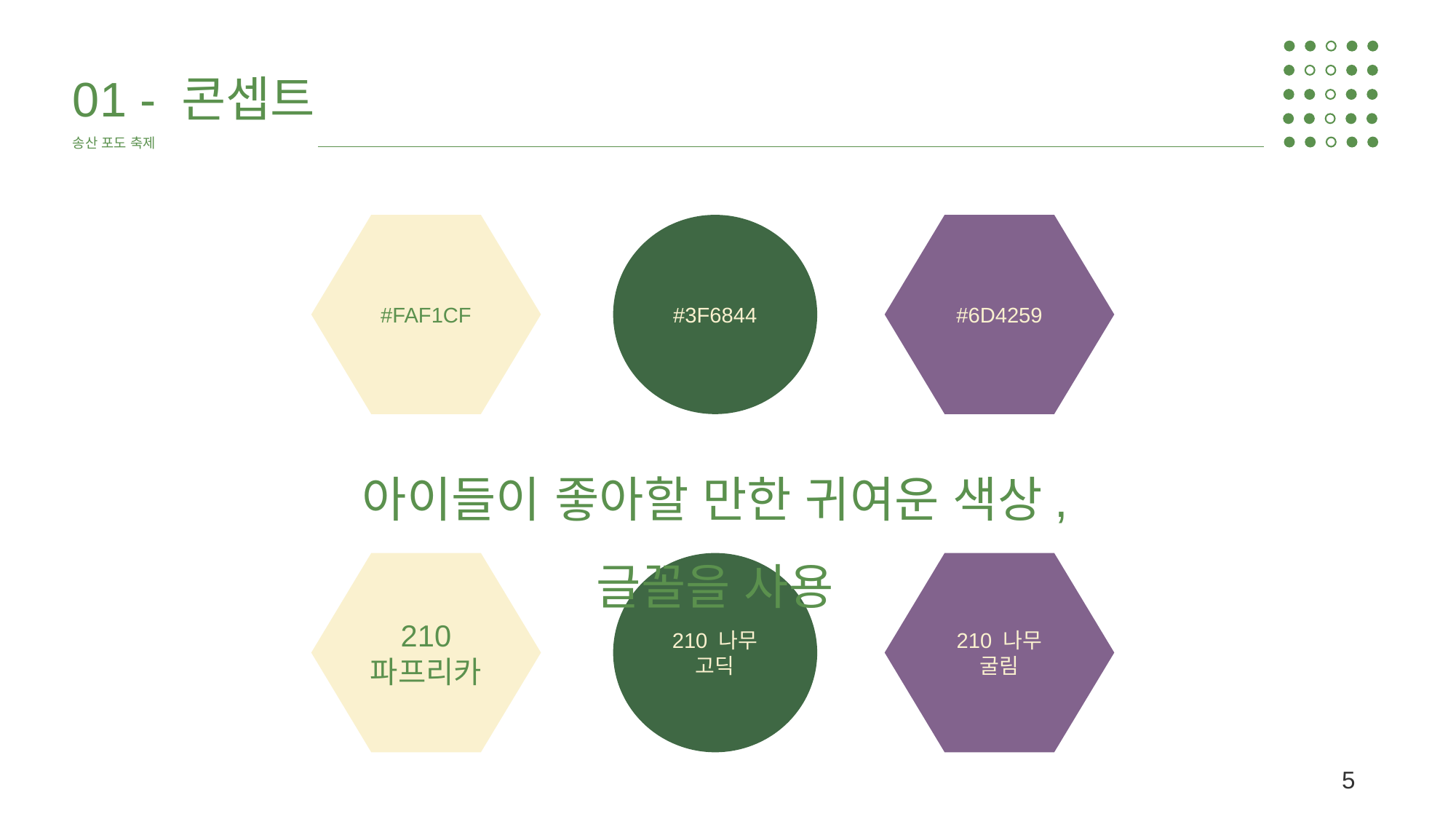

01 - 콘셉트
송산 포도 축제

#3F6844
#6D4259
#FAF1CF
아이들이 좋아할 만한 귀여운 색상, 글꼴을 사용
210 나무 고딕
210 나무 굴림
210 파프리카
5